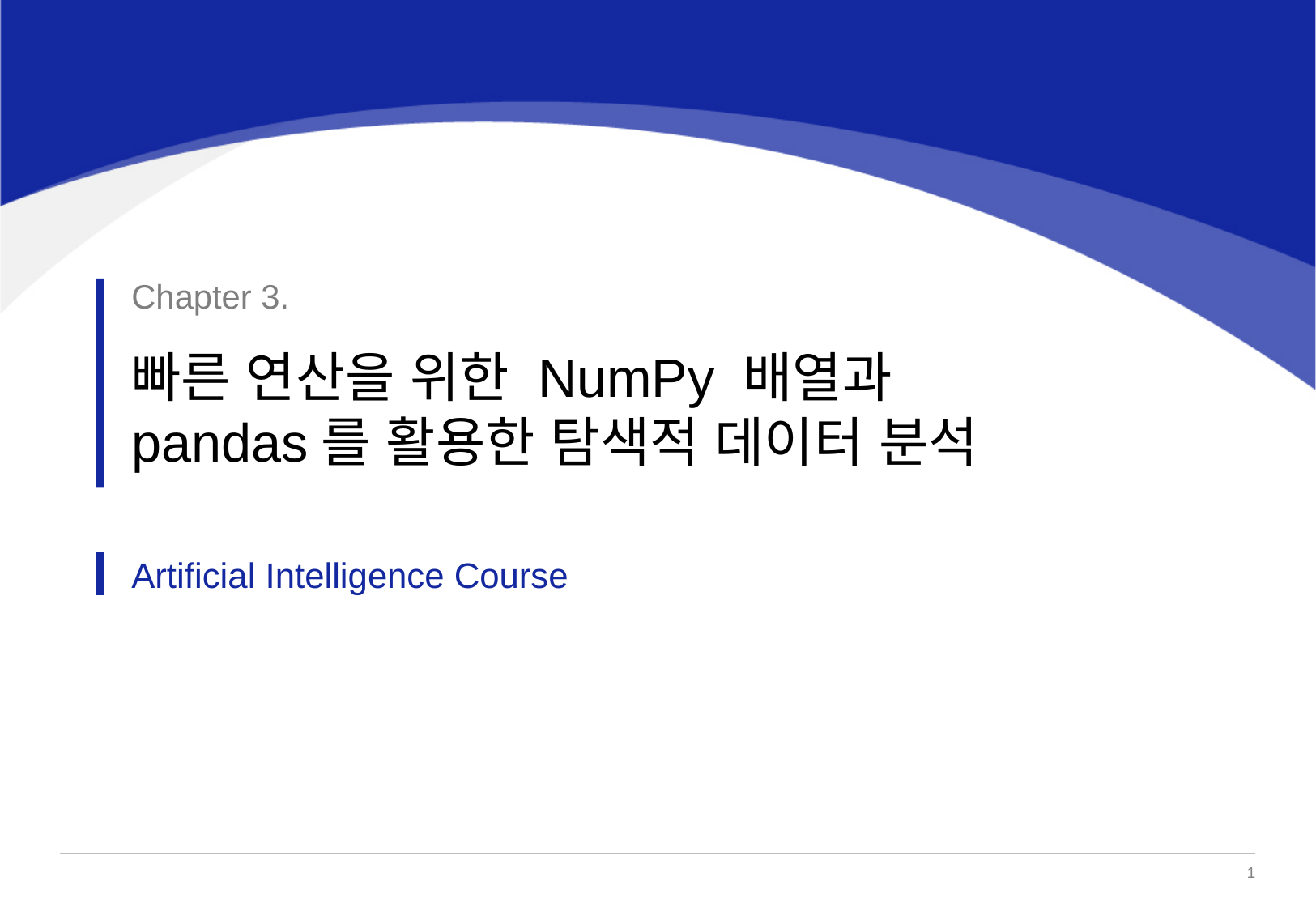

Chapter 3.

빠른 연산을 위한 NumPy 배열과
pandas를 활용한 탐색적 데이터 분석

Artificial Intelligence Course